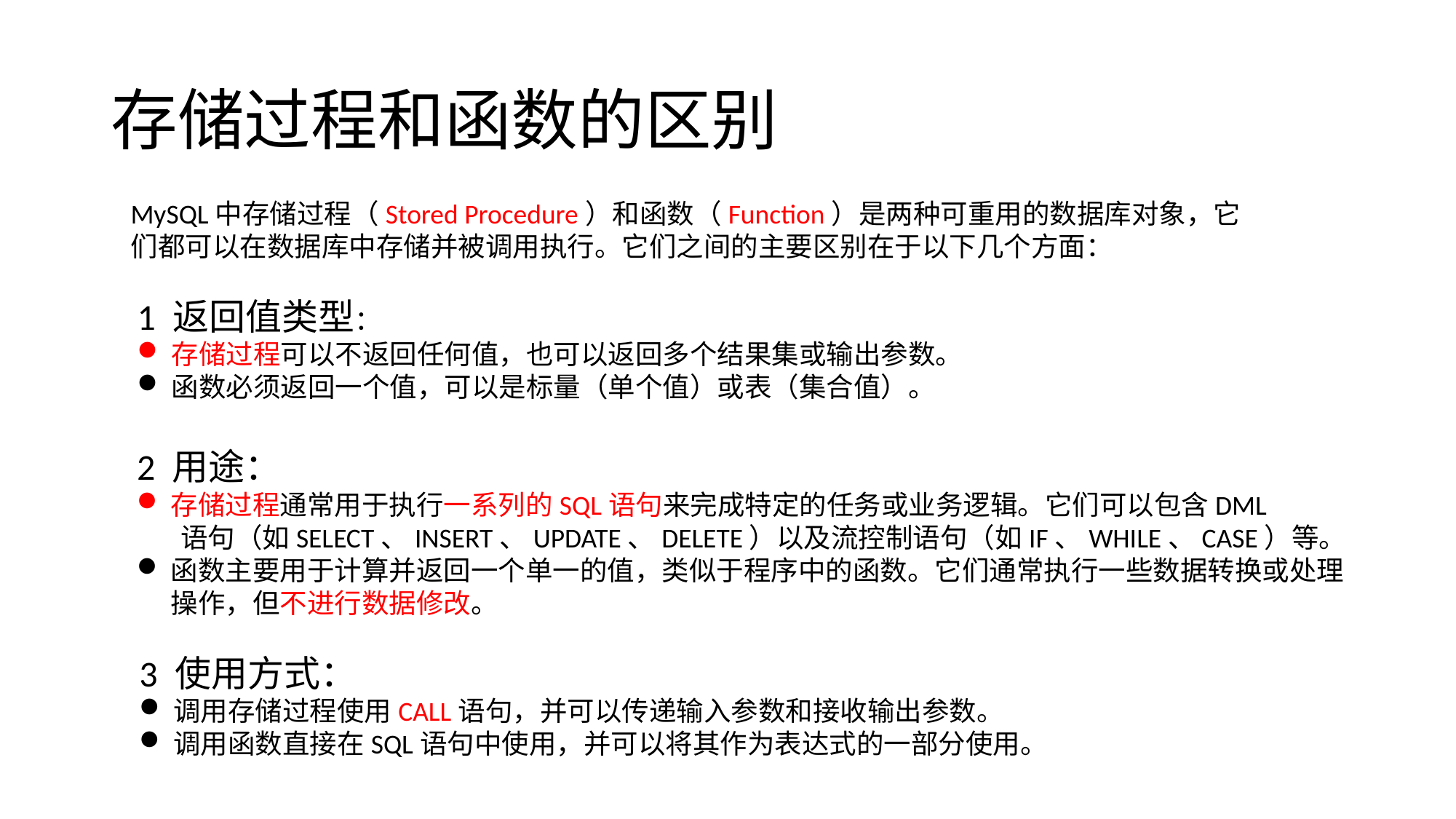

# 存储过程和函数的区别
MySQL中存储过程（Stored Procedure）和函数（Function）是两种可重用的数据库对象，它们都可以在数据库中存储并被调用执行。它们之间的主要区别在于以下几个方面：
1 返回值类型：
存储过程可以不返回任何值，也可以返回多个结果集或输出参数。
函数必须返回一个值，可以是标量（单个值）或表（集合值）。
2 用途：
存储过程通常用于执行一系列的SQL语句来完成特定的任务或业务逻辑。它们可以包含DML
      语句（如SELECT、INSERT、UPDATE、DELETE）以及流控制语句（如IF、WHILE、CASE）等。
函数主要用于计算并返回一个单一的值，类似于程序中的函数。它们通常执行一些数据转换或处理操作，但不进行数据修改。
3 使用方式：
调用存储过程使用CALL语句，并可以传递输入参数和接收输出参数。
调用函数直接在SQL语句中使用，并可以将其作为表达式的一部分使用。